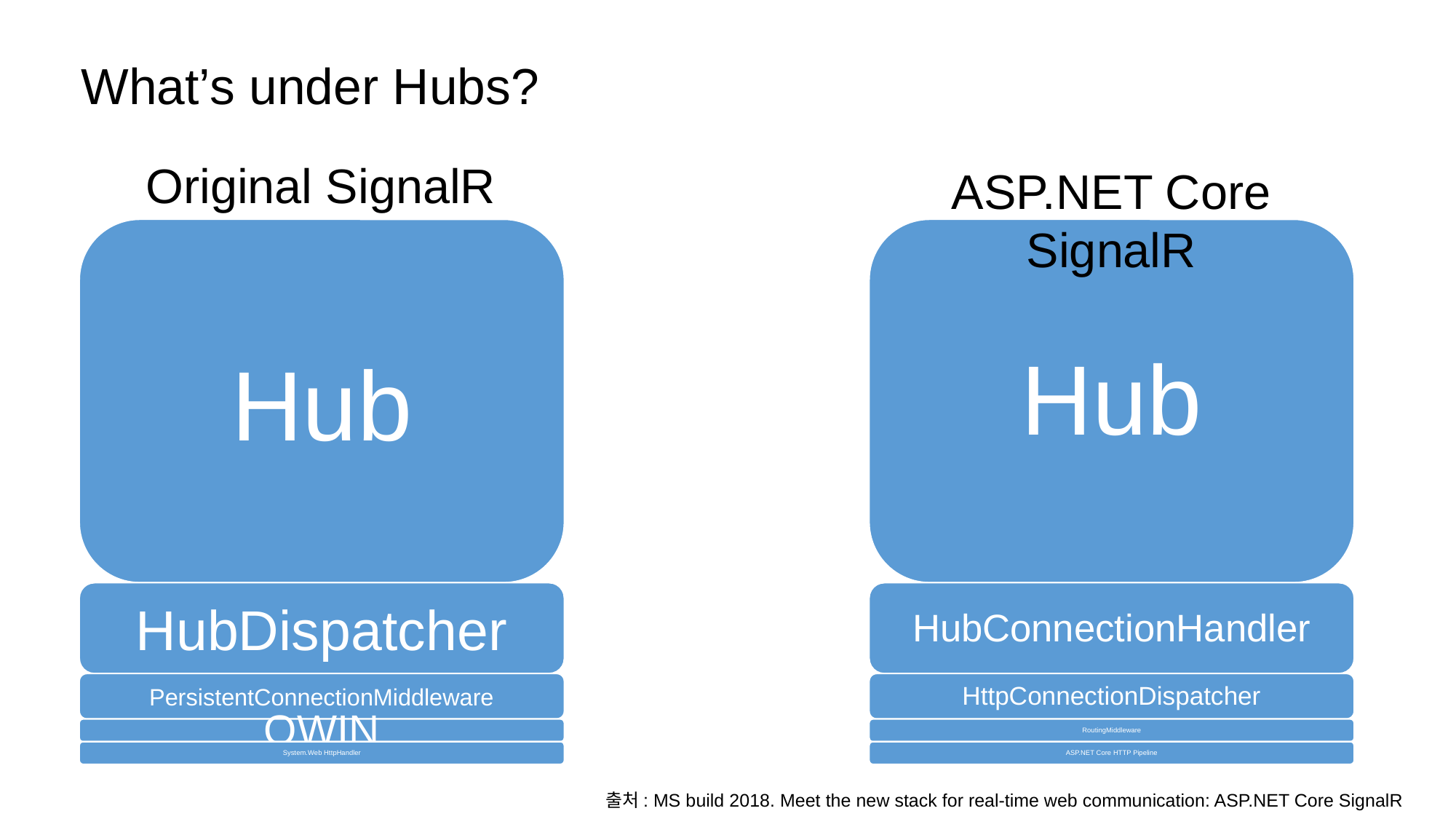

# What’s under Hubs?
Original SignalR
ASP.NET Core SignalR
Hub
HubConnectionHandler
ASP.NET Core HTTP Pipeline
HttpConnectionDispatcher
RoutingMiddleware
Hub
PersistentConnectionMiddleware
System.Web HttpHandler
HubDispatcher
OWIN
출처: MS build 2018. Meet the new stack for real-time web communication: ASP.NET Core SignalR